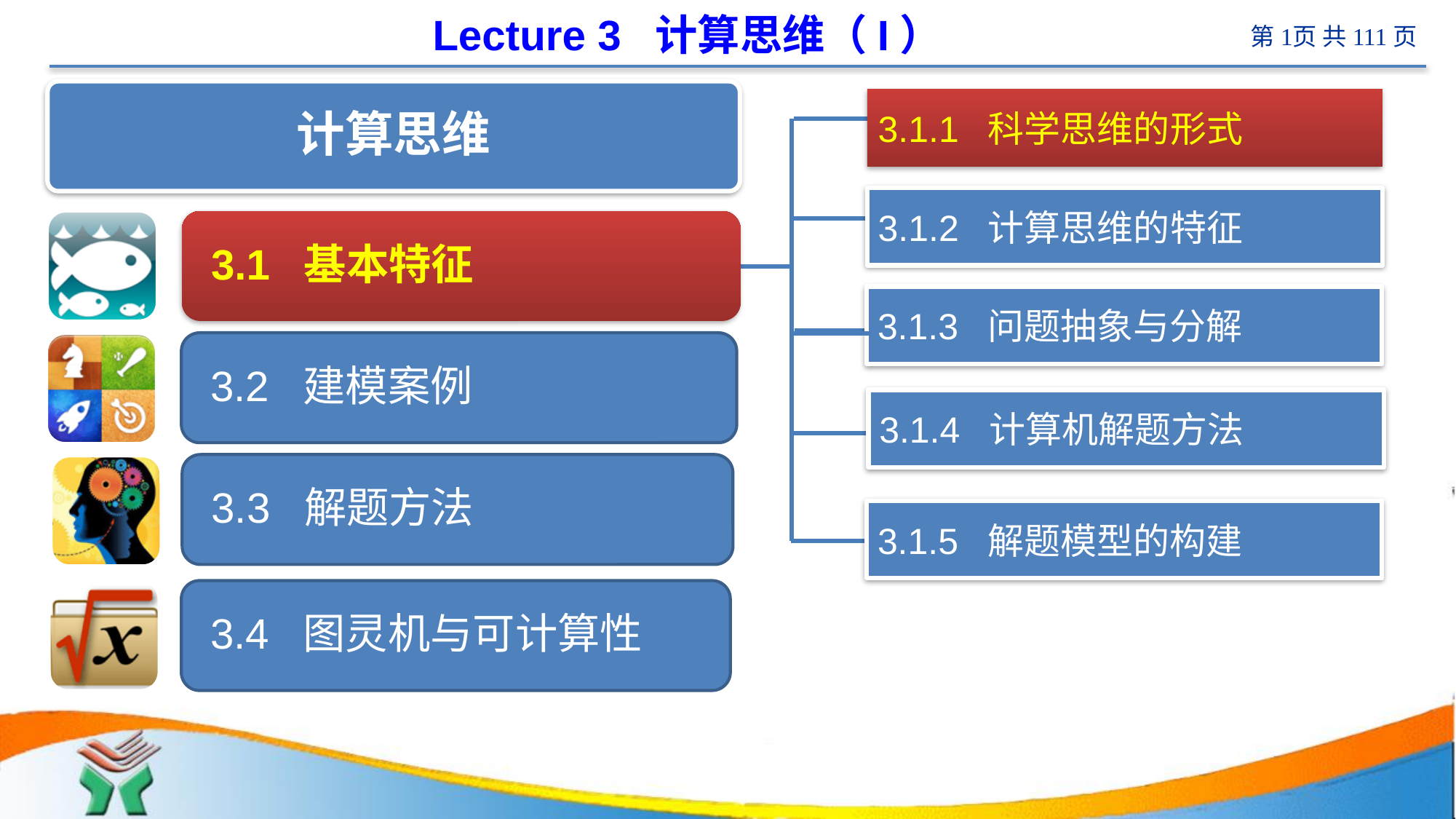

# Lecture 3  计算思维（I）
               计算机
计算思维
3.1  基本特征
3.2  建模案例
3.3  解题方法
3.4  图灵机与可计算性
3.1.1  科学思维的形式
3.1.2  计算思维的特征
3.1.3  问题抽象与分解
3.1.4  计算机解题方法
3.1.5  解题模型的构建